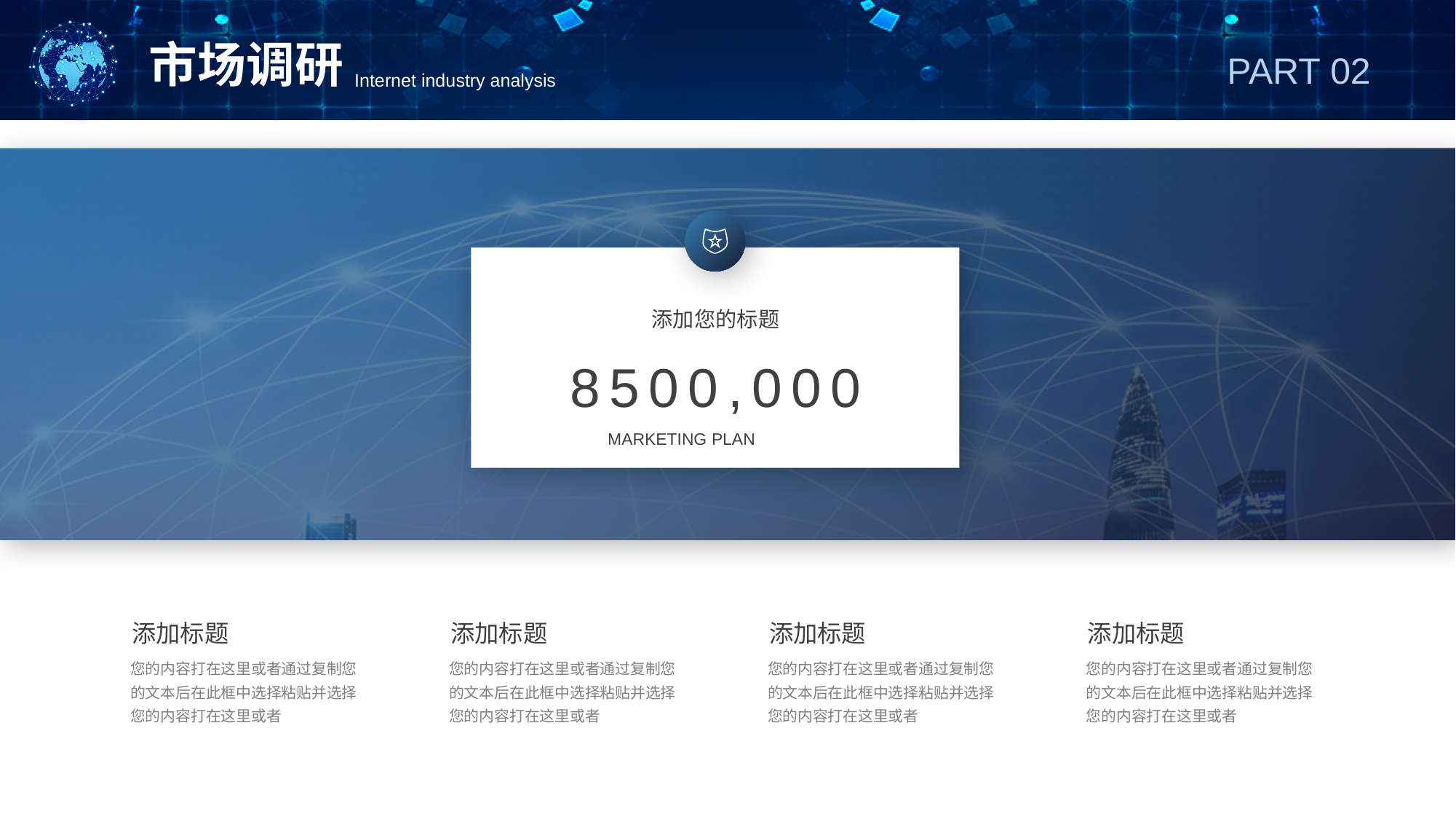

市场调研
Internet industry analysis
PART 02

添加您的标题
8500,000
MARKETING PLAN
添加标题
您的内容打在这里或者通过复制您的文本后在此框中选择粘贴并选择您的内容打在这里或者
添加标题
您的内容打在这里或者通过复制您的文本后在此框中选择粘贴并选择您的内容打在这里或者
添加标题
您的内容打在这里或者通过复制您的文本后在此框中选择粘贴并选择您的内容打在这里或者
添加标题
您的内容打在这里或者通过复制您的文本后在此框中选择粘贴并选择您的内容打在这里或者